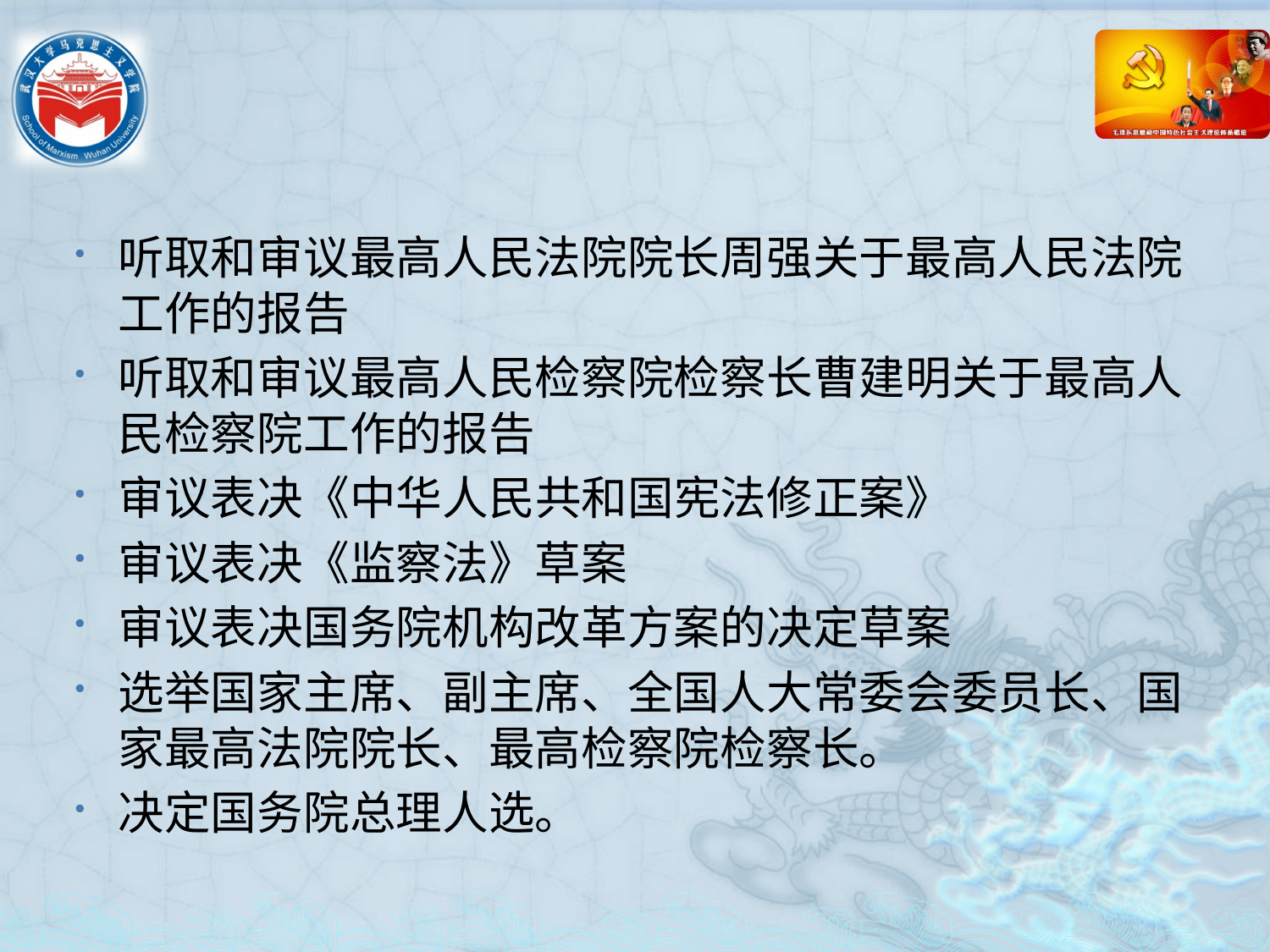

#
听取和审议最高人民法院院长周强关于最高人民法院工作的报告
听取和审议最高人民检察院检察长曹建明关于最高人民检察院工作的报告
审议表决《中华人民共和国宪法修正案》
审议表决《监察法》草案
审议表决国务院机构改革方案的决定草案
选举国家主席、副主席、全国人大常委会委员长、国家最高法院院长、最高检察院检察长。
决定国务院总理人选。